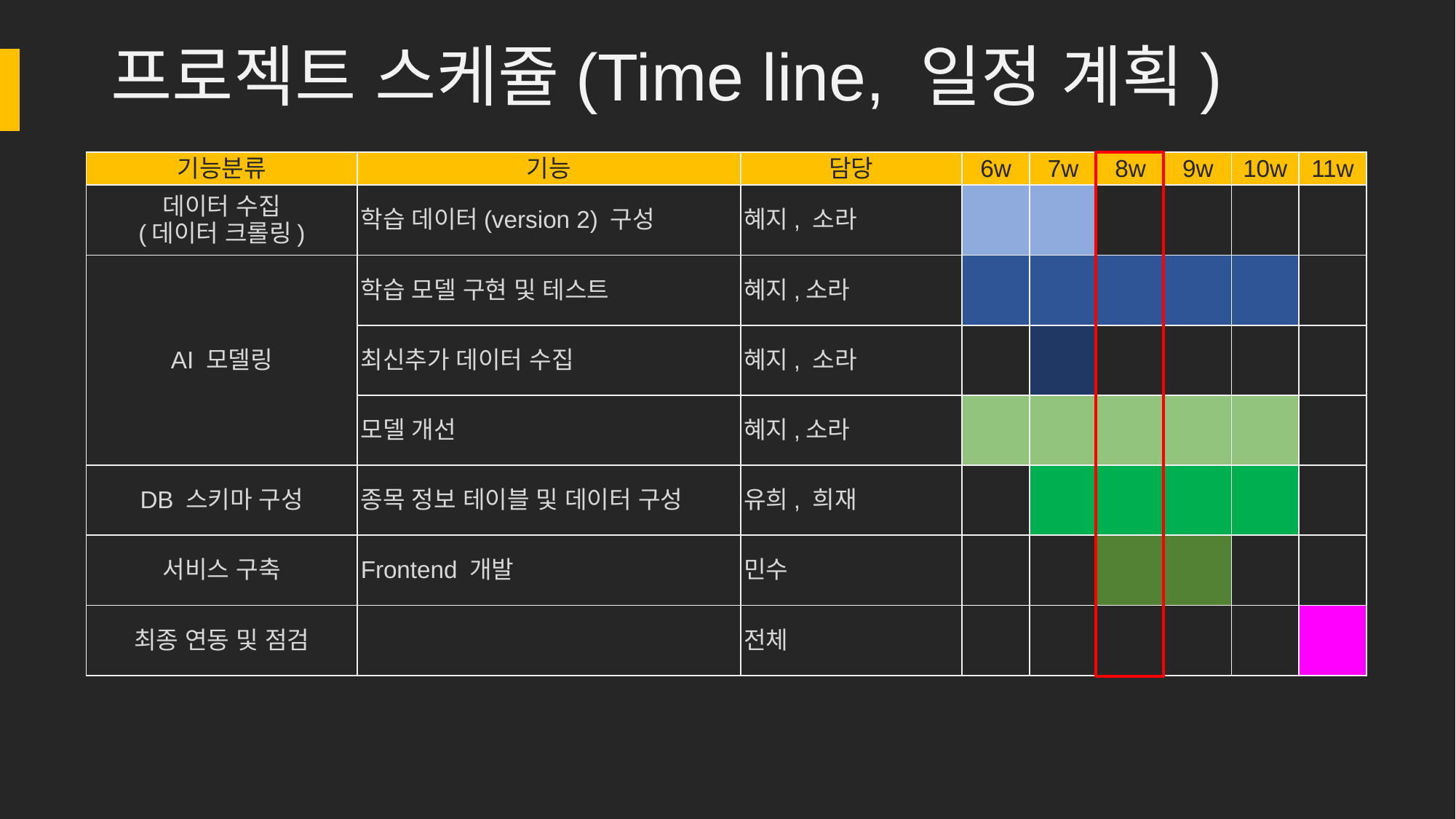

# 프로젝트 스케쥴(Time line, 일정 계획)

| 기능분류 | 기능 | 담당 | 6w | 7w | 8w | 9w | 10w | 11w |
| --- | --- | --- | --- | --- | --- | --- | --- | --- |
| 데이터 수집 (데이터 크롤링) | 학습 데이터(version 2) 구성 | 혜지, 소라 |  |  |  |  |  |  |
| AI 모델링 | 학습 모델 구현 및 테스트 | 혜지,소라 |  |  |  |  |  |  |
|  | 최신추가 데이터 수집 | 혜지, 소라 |  |  |  |  |  |  |
|  | 모델 개선 | 혜지,소라 |  |  |  |  |  |  |
| DB 스키마 구성 | 종목 정보 테이블 및 데이터 구성 | 유희, 희재 |  |  |  |  |  |  |
| 서비스 구축 | Frontend 개발 | 민수 |  |  |  |  |  |  |
| 최종 연동 및 점검 |  | 전체 |  |  |  |  |  |  |